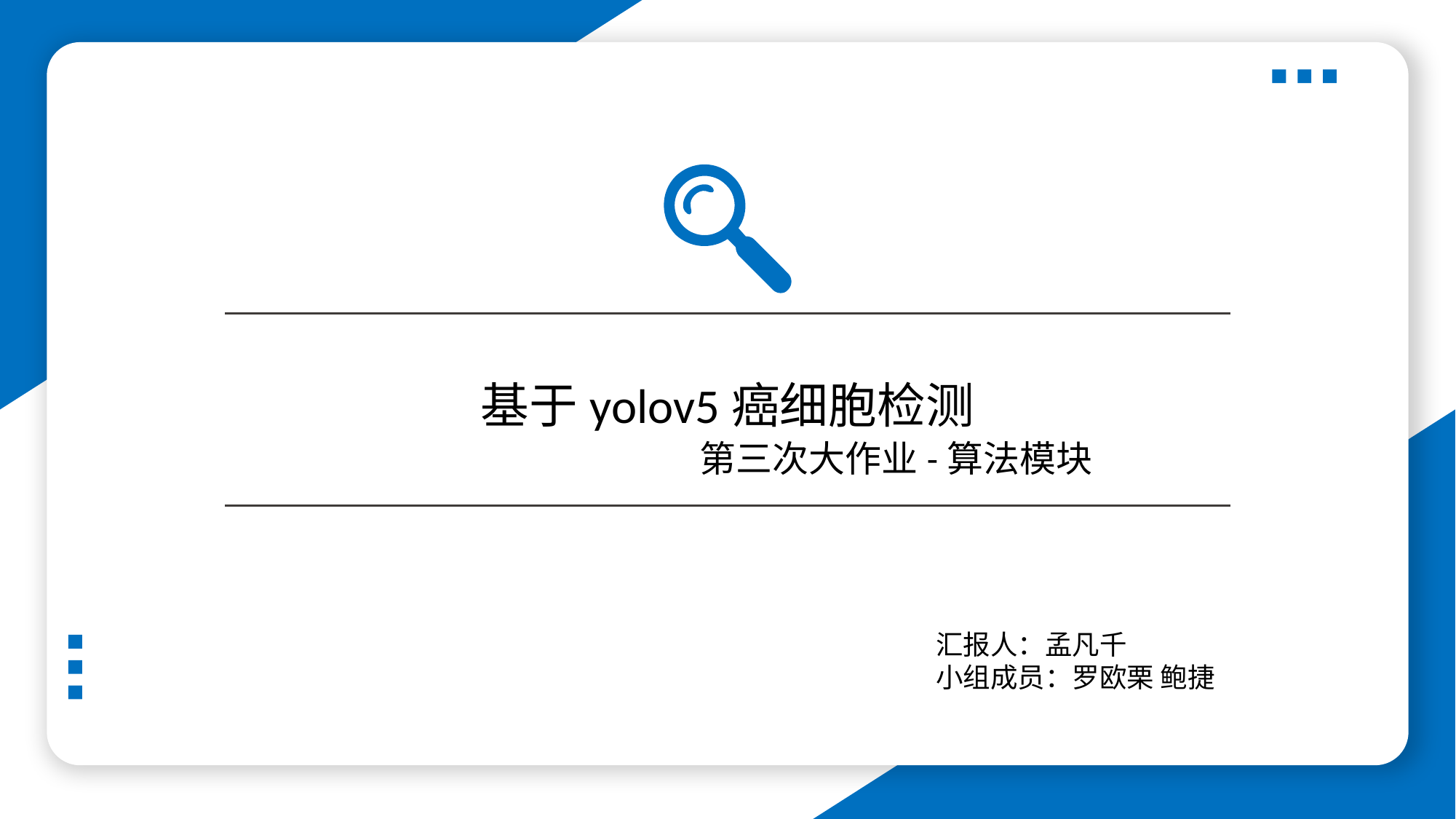

基于yolov5癌细胞检测

第三次大作业-算法模块
汇报人：孟凡千
小组成员：罗欧栗 鲍捷